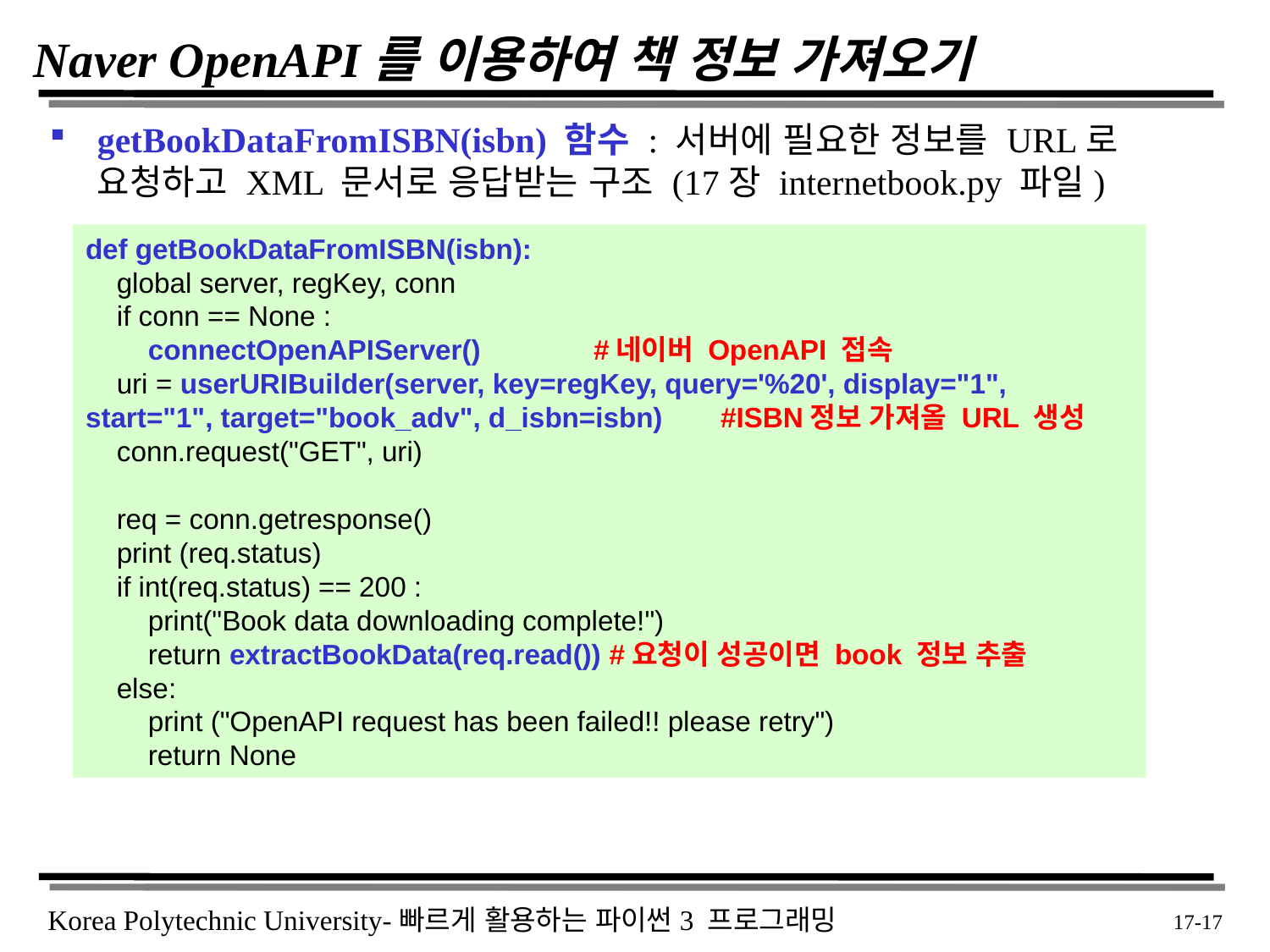

# Naver OpenAPI를 이용하여 책 정보 가져오기
getBookDataFromISBN(isbn) 함수 : 서버에 필요한 정보를 URL로 요청하고 XML 문서로 응답받는 구조 (17장 internetbook.py 파일)

def getBookDataFromISBN(isbn):
    global server, regKey, conn
    if conn == None :
        connectOpenAPIServer()	#네이버 OpenAPI 접속
    uri = userURIBuilder(server, key=regKey, query='%20', display="1", start="1", target="book_adv", d_isbn=isbn)	#ISBN정보 가져올 URL 생성
    conn.request("GET", uri)

    req = conn.getresponse()
    print (req.status)
    if int(req.status) == 200 :
        print("Book data downloading complete!")
        return extractBookData(req.read()) #요청이 성공이면 book 정보 추출
    else:
        print ("OpenAPI request has been failed!! please retry")
        return None
 17-17